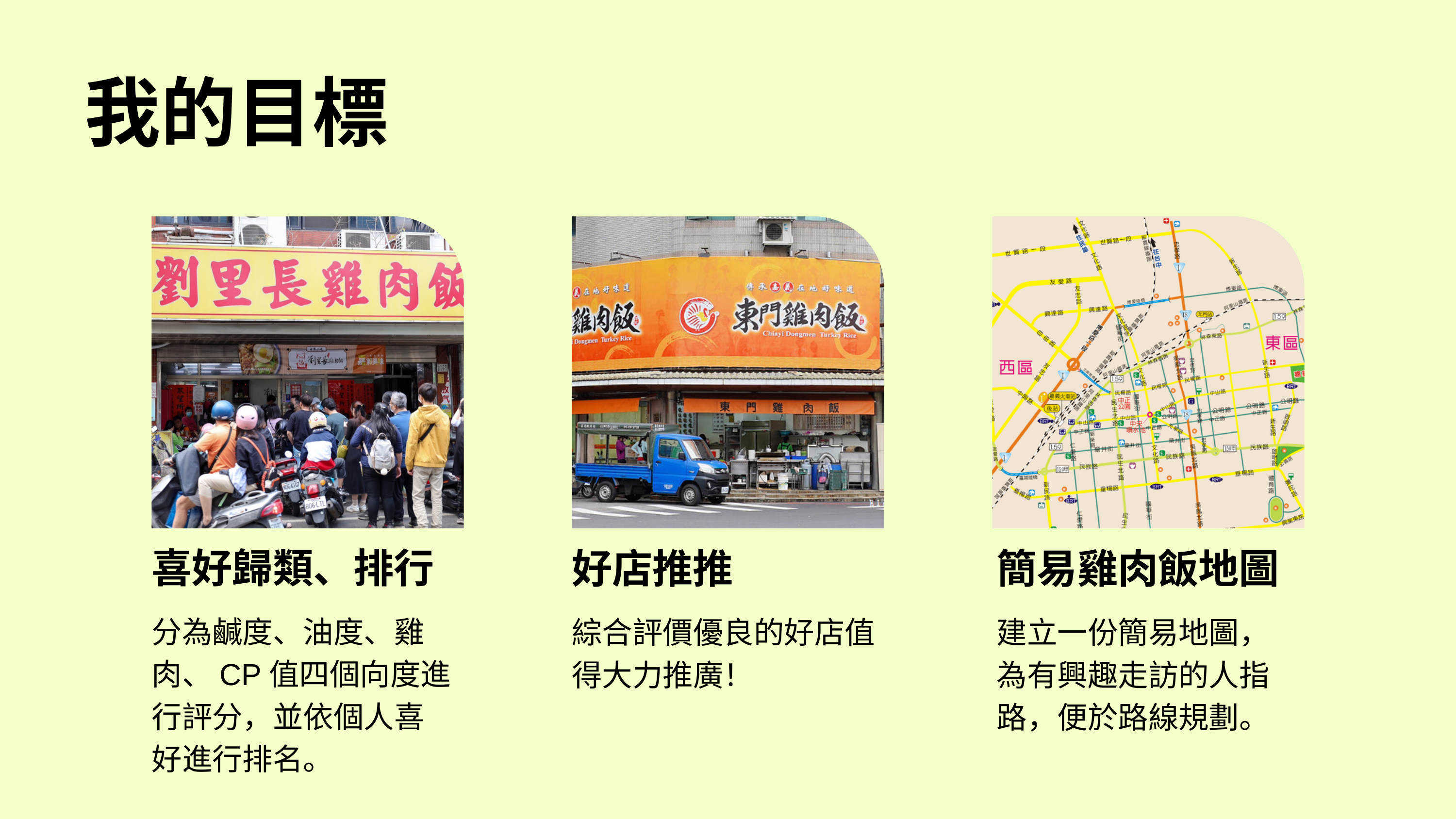

我的目標

好店推推
綜合評價優良的好店值得大力推廣！
簡易雞肉飯地圖
建立一份簡易地圖，為有興趣走訪的人指路，便於路線規劃。
喜好歸類、排行
分為鹹度、油度、雞肉、CP值四個向度進行評分，並依個人喜好進行排名。